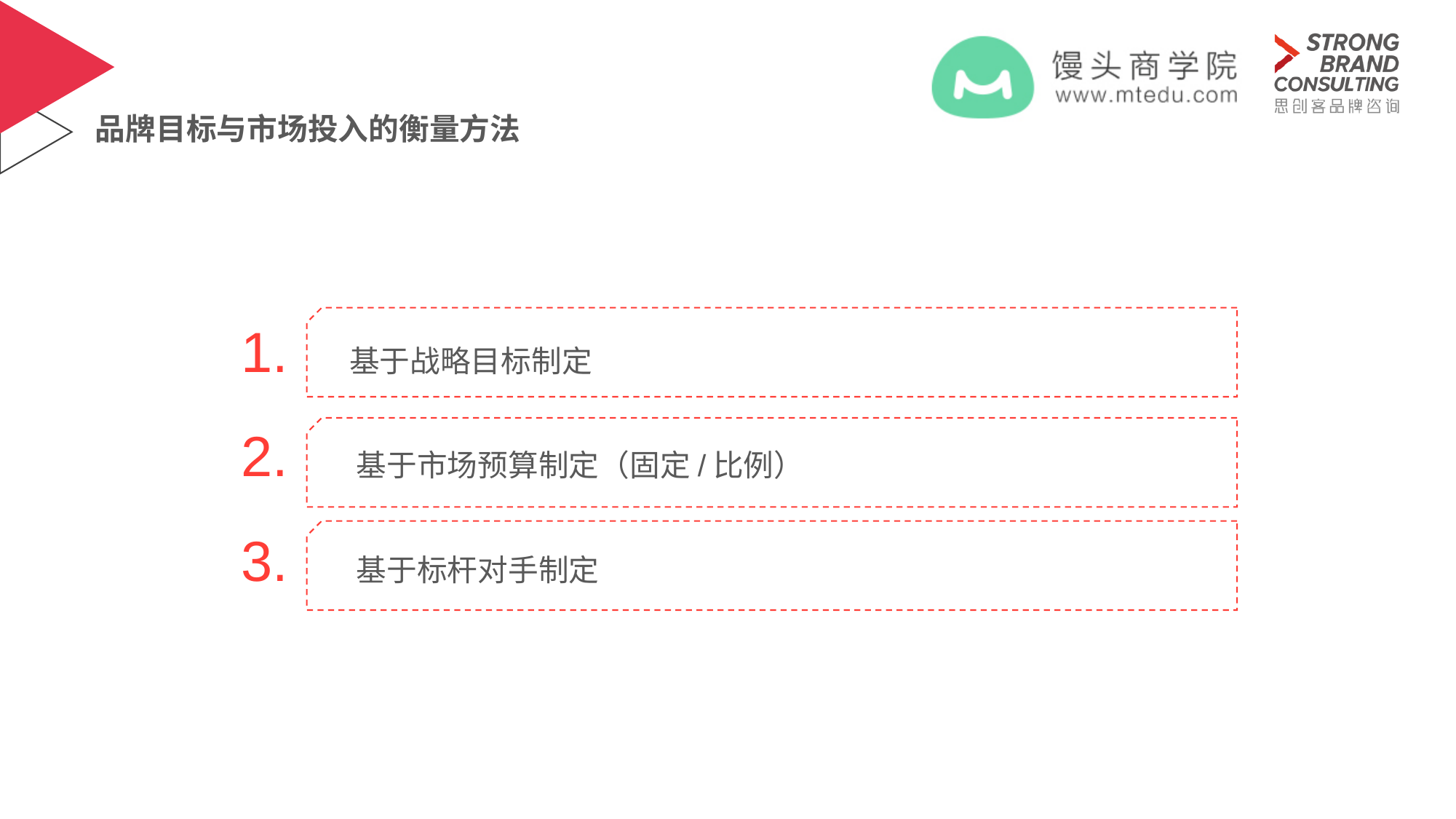

品牌目标与市场投入的衡量方法

 基于战略目标制定

 基于市场预算制定（固定/比例）

 基于标杆对手制定